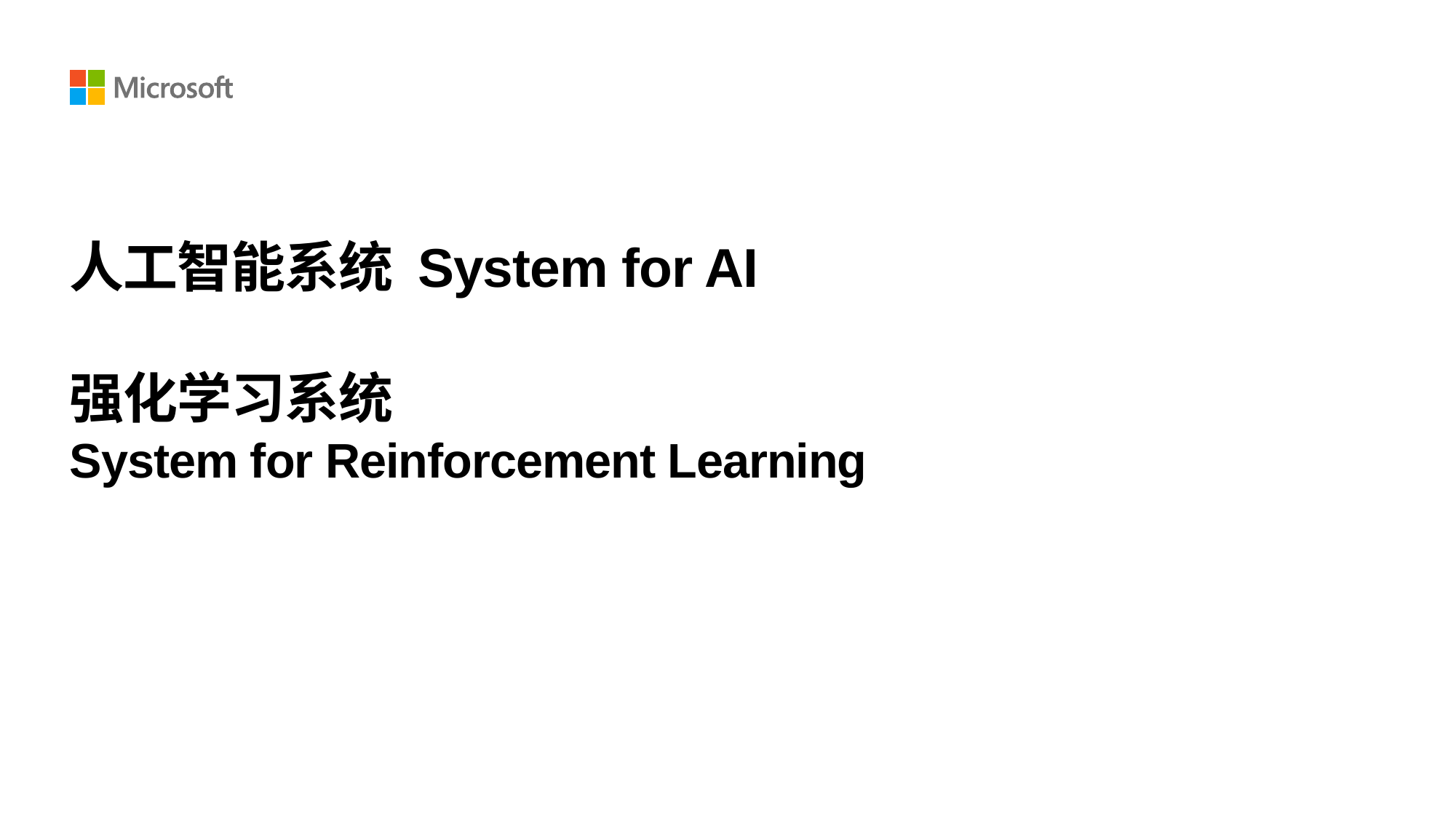

1
# 人工智能系统 System for AI   强化学习系统 System for Reinforcement Learning